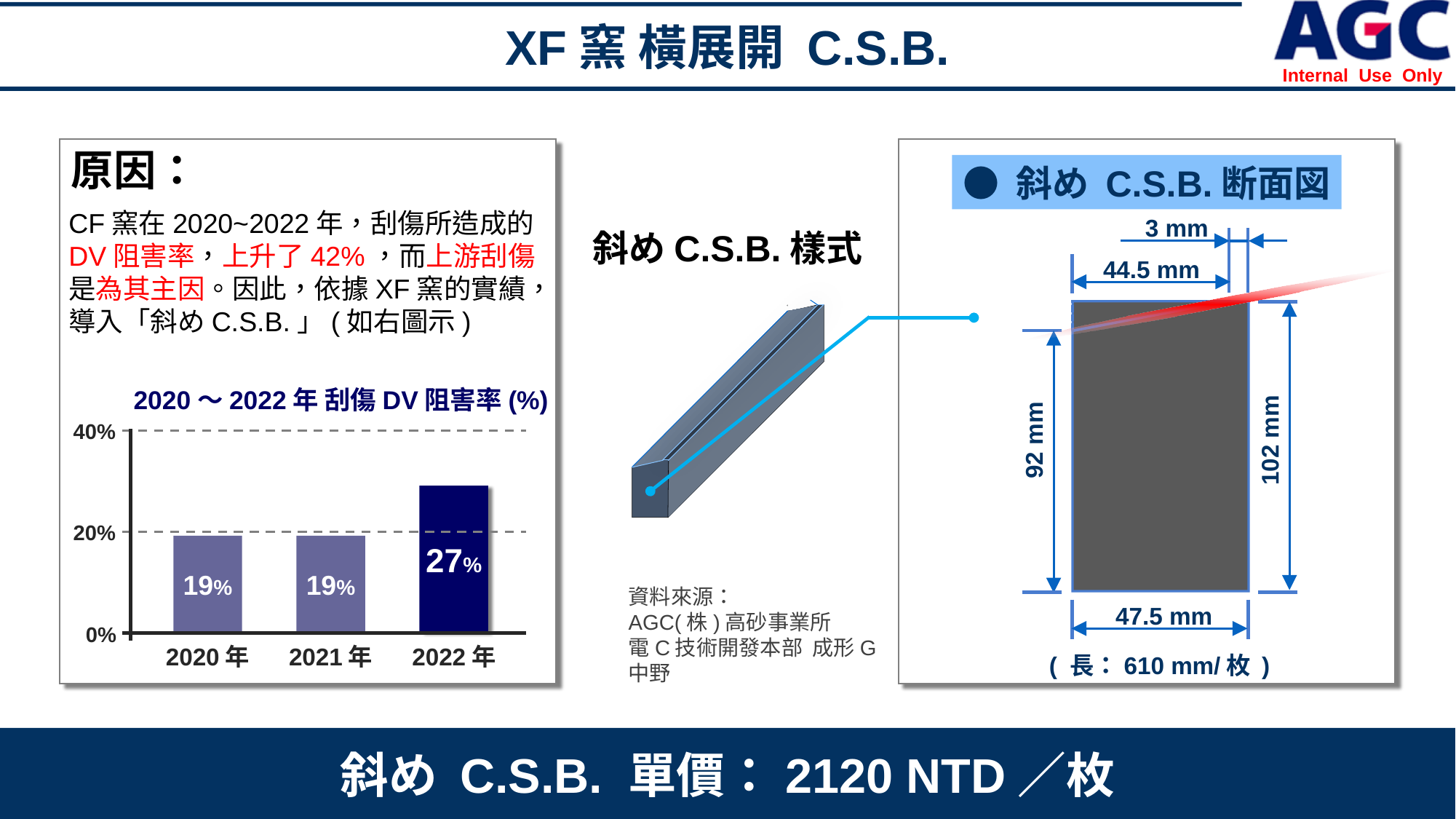

XF窯 橫展開 C.S.B.

原因：

● 斜め C.S.B.断面図
CF窯在2020~2022年，刮傷所造成的
DV阻害率，上升了42%，而上游刮傷
是為其主因。因此，依據XF窯的實績，
導入「斜めC.S.B.」(如右圖示)
3 mm
44.5 mm
斜めC.S.B.樣式

92 mm
102 mm
47.5 mm
( 長：610 mm/枚 )
2020～2022年 刮傷DV阻害率(%)
40%
27%
20%
19%
19%
0%
2020年
2021年
2022年
資料來源：
AGC(株)高砂事業所
電C技術開發本部  成形G
中野

斜め C.S.B. 單價：2120 NTD／枚